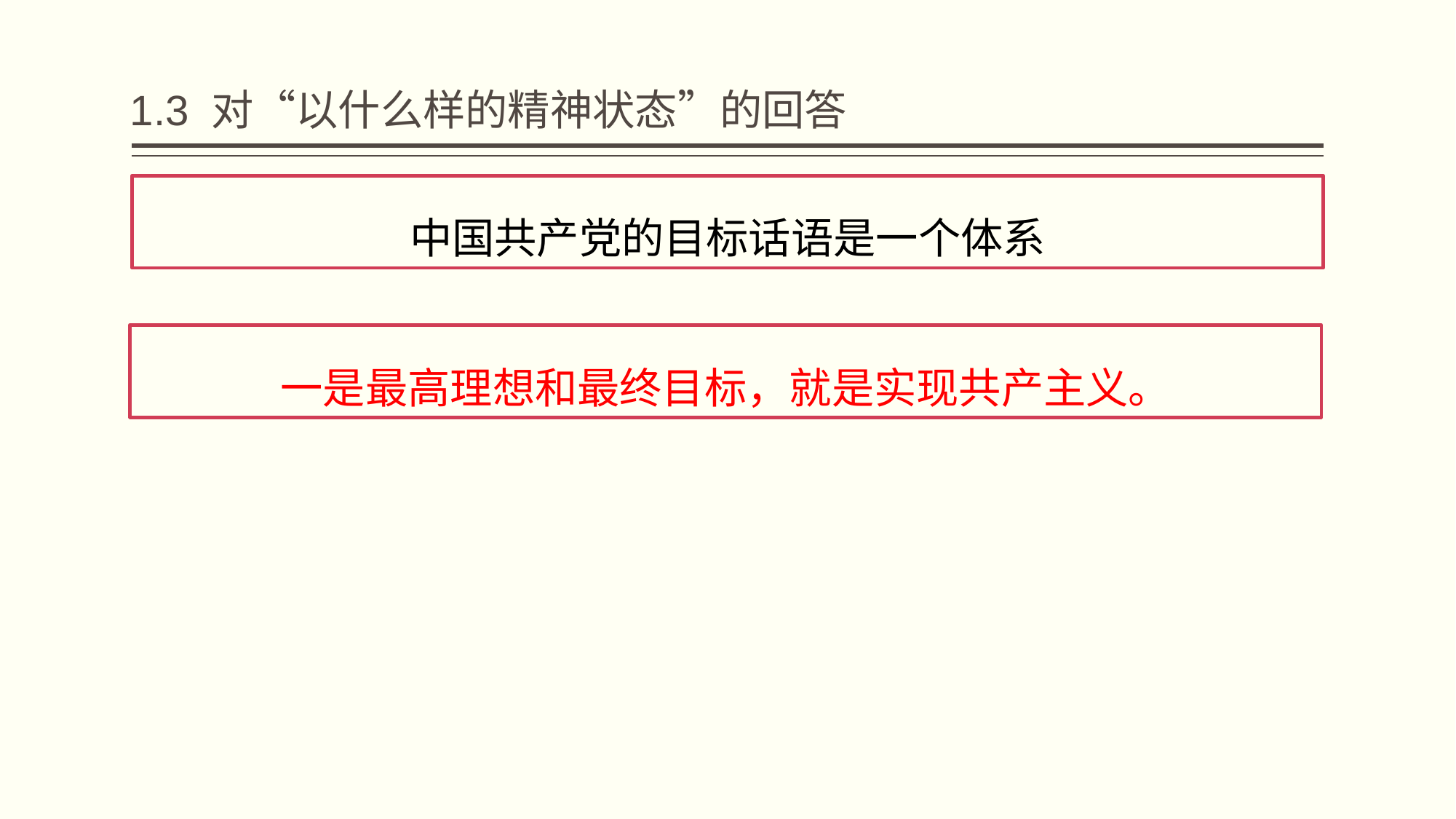

# 1.3 对“以什么样的精神状态”的回答
中国共产党的目标话语是一个体系
一是最高理想和最终目标，就是实现共产主义。